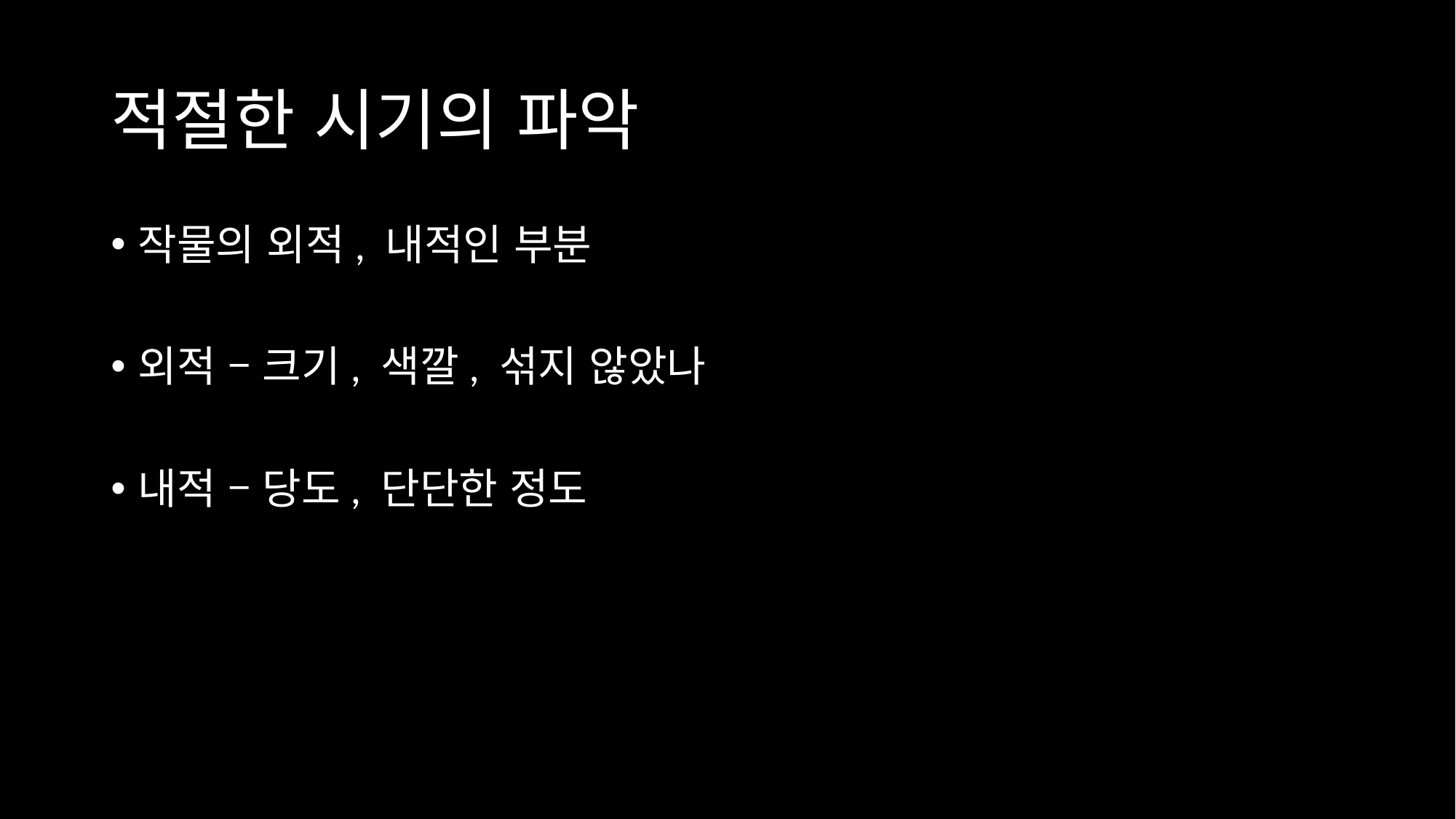

# 적절한 시기의 파악
작물의 외적, 내적인 부분

외적 – 크기, 색깔, 섞지 않았나

내적 – 당도, 단단한 정도